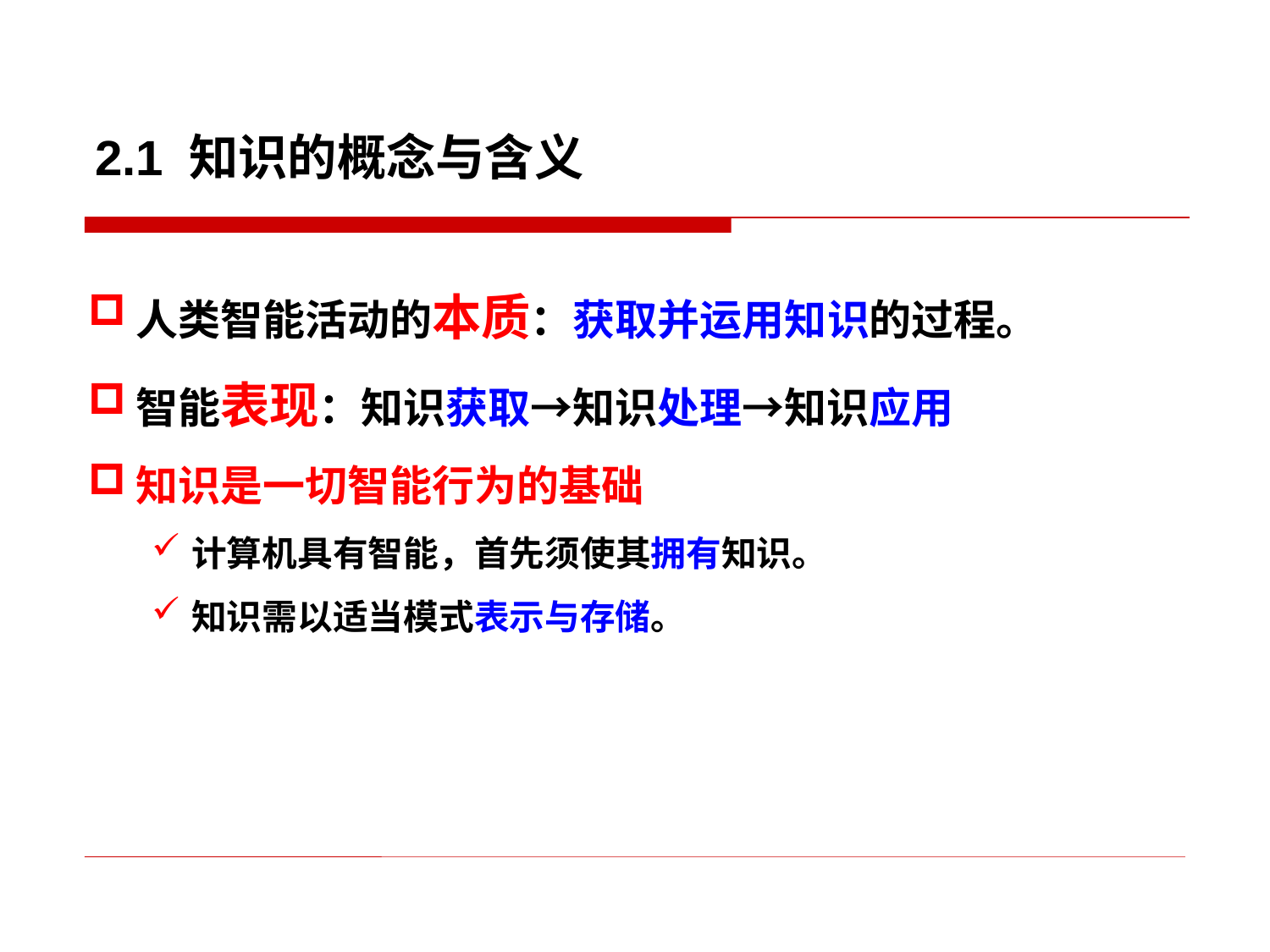

2.1 知识的概念与含义
人类智能活动的本质：获取并运用知识的过程。
智能表现：知识获取→知识处理→知识应用
知识是一切智能行为的基础
计算机具有智能，首先须使其拥有知识。
知识需以适当模式表示与存储。